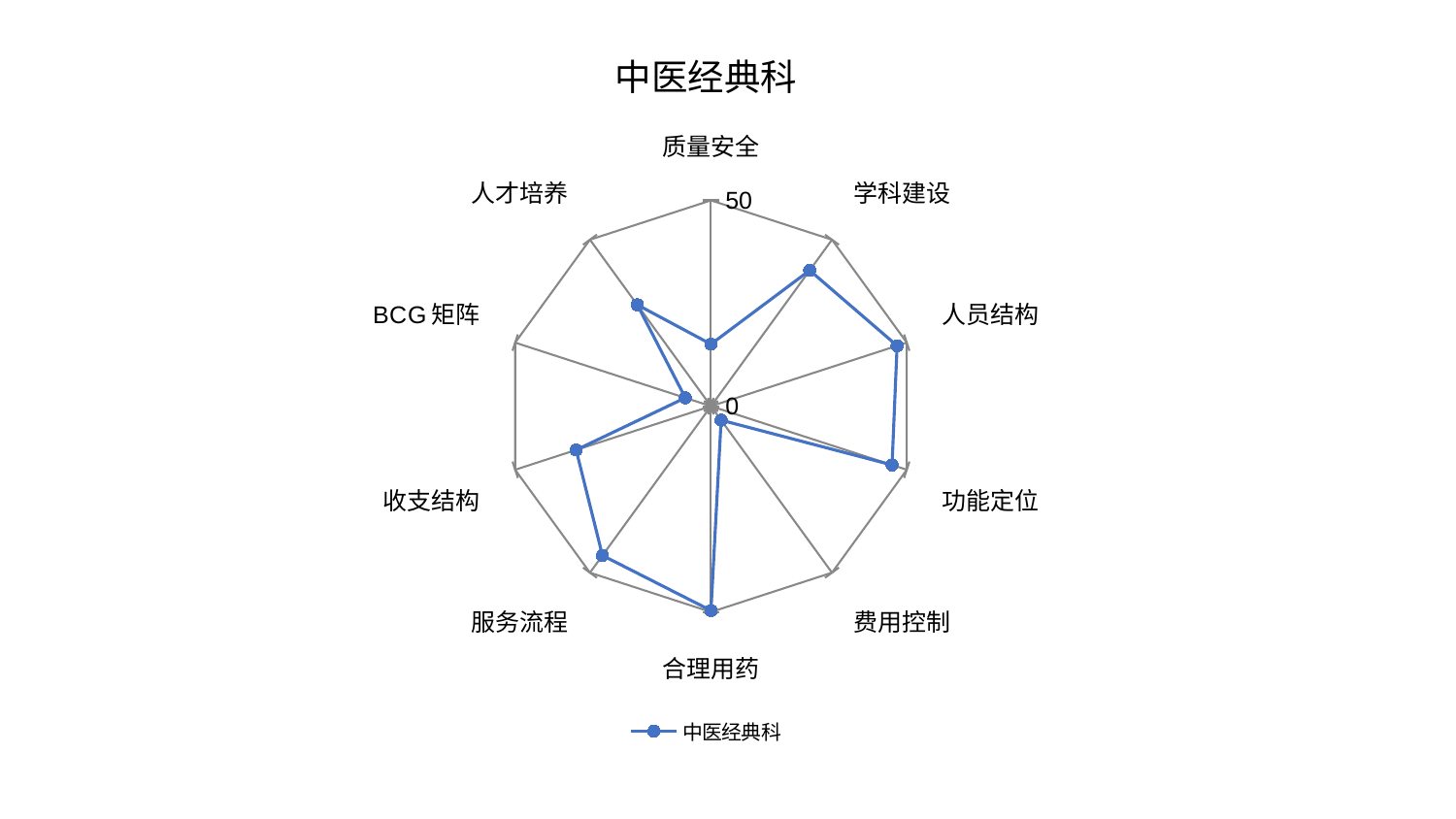

### Chart: 中医经典科

| Category | 中医经典科 |
|---|---|
| 质量安全 | 15.071450330224934 |
| 学科建设 | 40.79129714587952 |
| 人员结构 | 47.52793995229929 |
| 功能定位 | 46.24218314325309 |
| 费用控制 | 4.205946775758168 |
| 合理用药 | 49.6518447746416 |
| 服务流程 | 44.83755671534094 |
| 收支结构 | 34.437595743394745 |
| BCG矩阵 | 6.547797817853259 |
| 人才培养 | 30.447541720482167 |
137